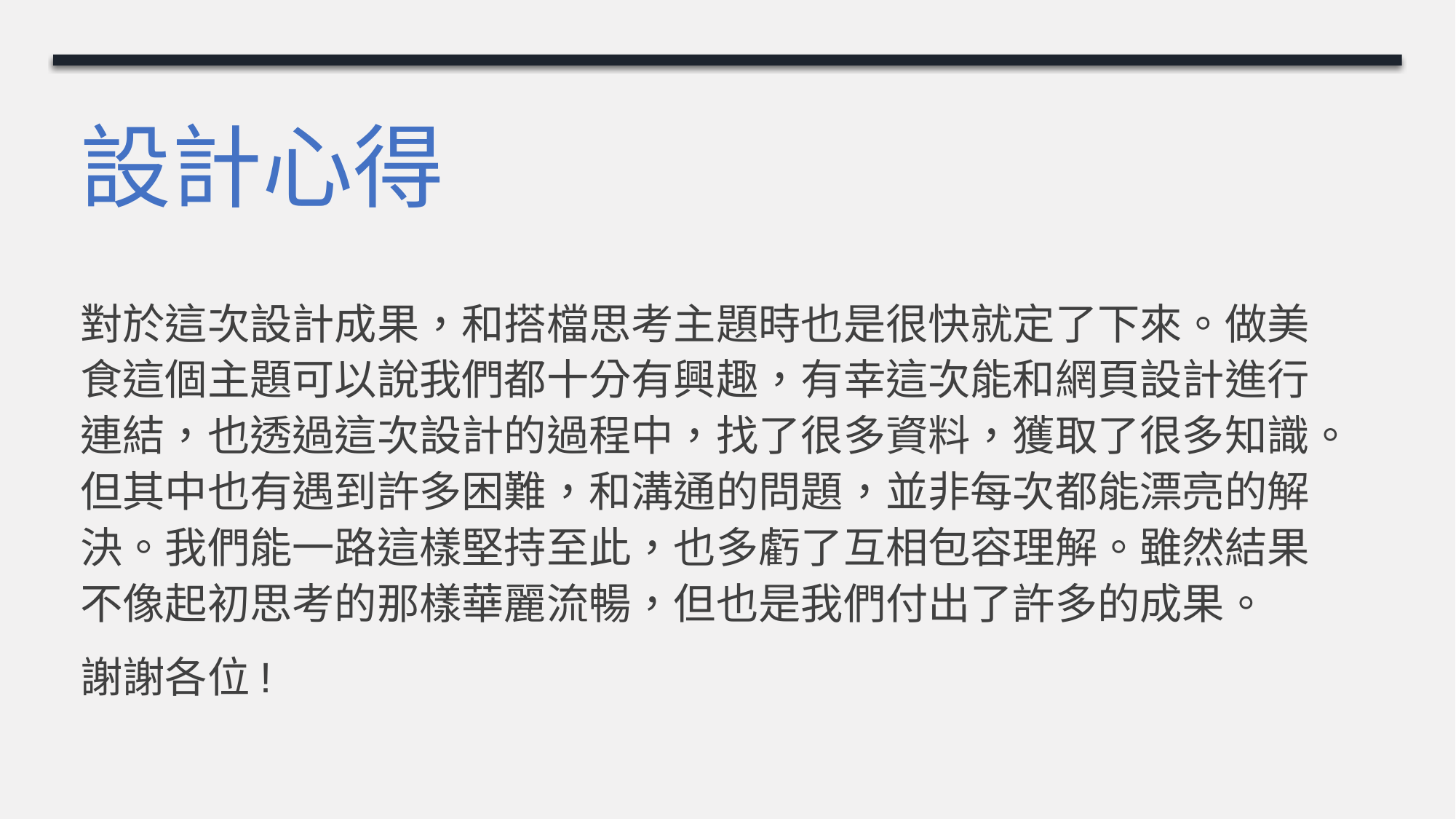

# 設計心得
對於這次設計成果，和搭檔思考主題時也是很快就定了下來。做美食這個主題可以說我們都十分有興趣，有幸這次能和網頁設計進行連結，也透過這次設計的過程中，找了很多資料，獲取了很多知識。但其中也有遇到許多困難，和溝通的問題，並非每次都能漂亮的解決。我們能一路這樣堅持至此，也多虧了互相包容理解。雖然結果不像起初思考的那樣華麗流暢，但也是我們付出了許多的成果。
謝謝各位!